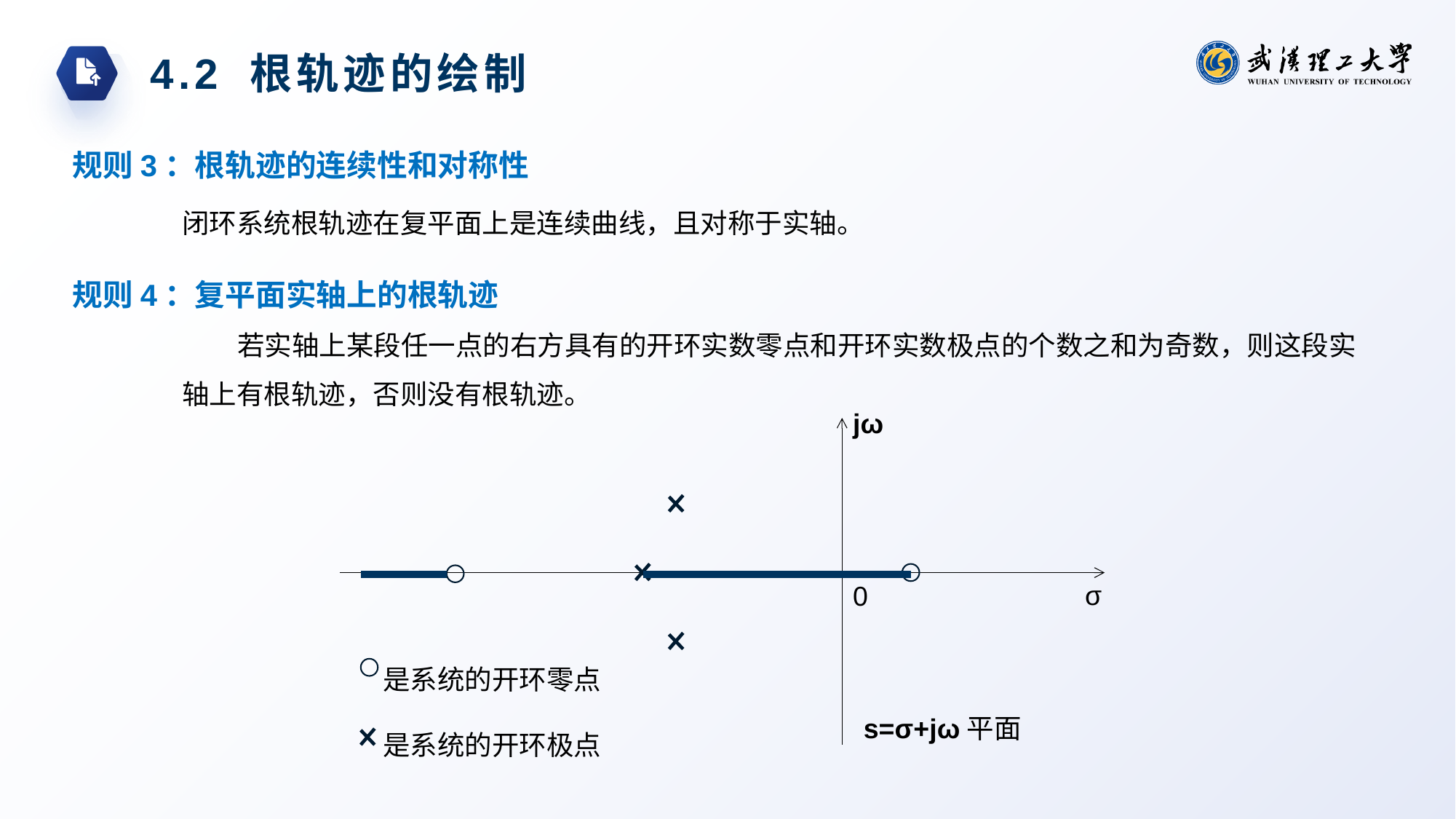

4.2 根轨迹的绘制
规则3：根轨迹的连续性和对称性
闭环系统根轨迹在复平面上是连续曲线，且对称于实轴。
规则4：复平面实轴上的根轨迹
若实轴上某段任一点的右方具有的开环实数零点和开环实数极点的个数之和为奇数，则这段实轴上有根轨迹，否则没有根轨迹。
jω

σ
0
     是系统的开环零点
     是系统的开环极点

s=σ+jω平面